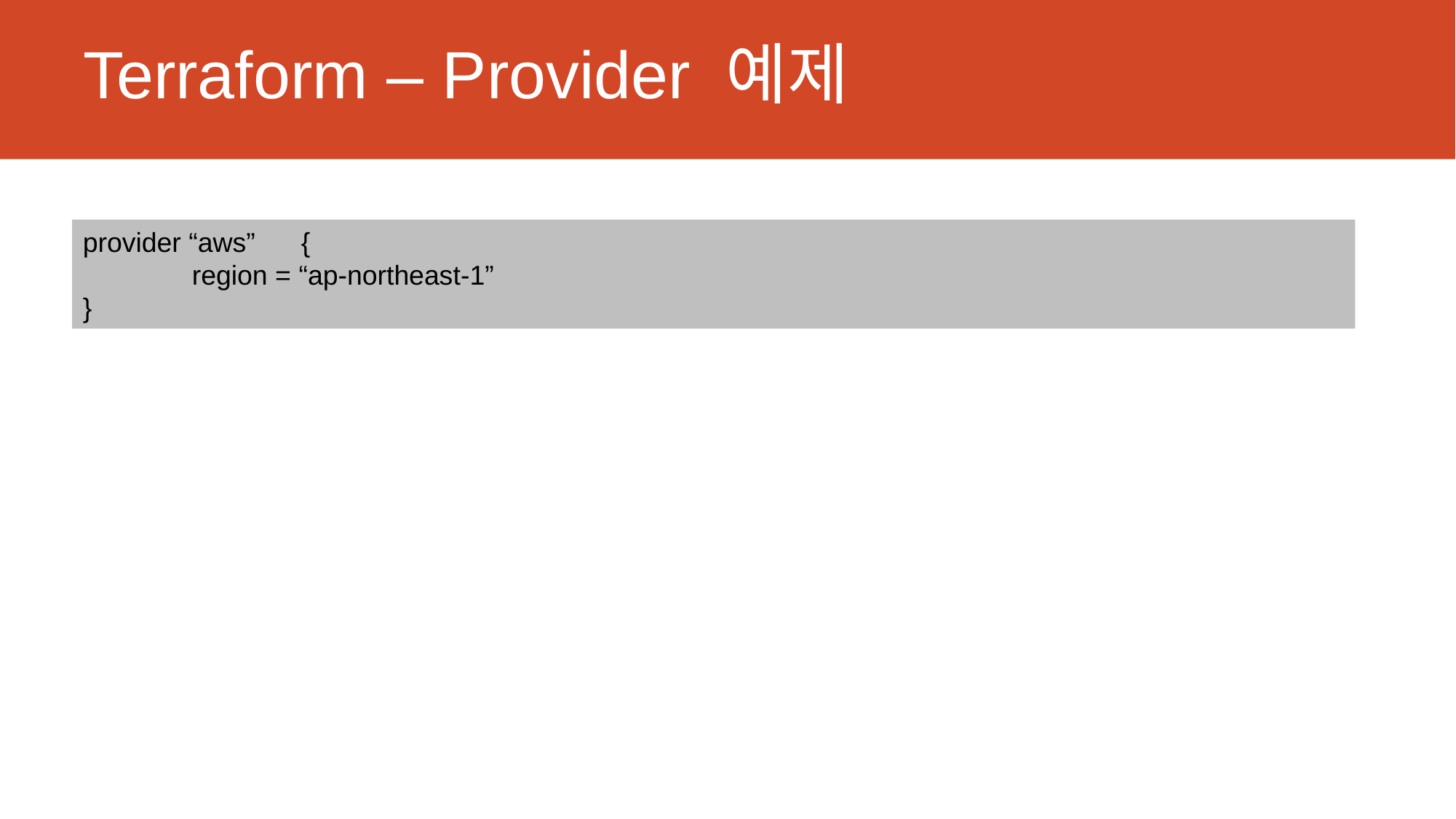

# Terraform – Provider 예제
provider “aws”	{
	region = “ap-northeast-1”
}